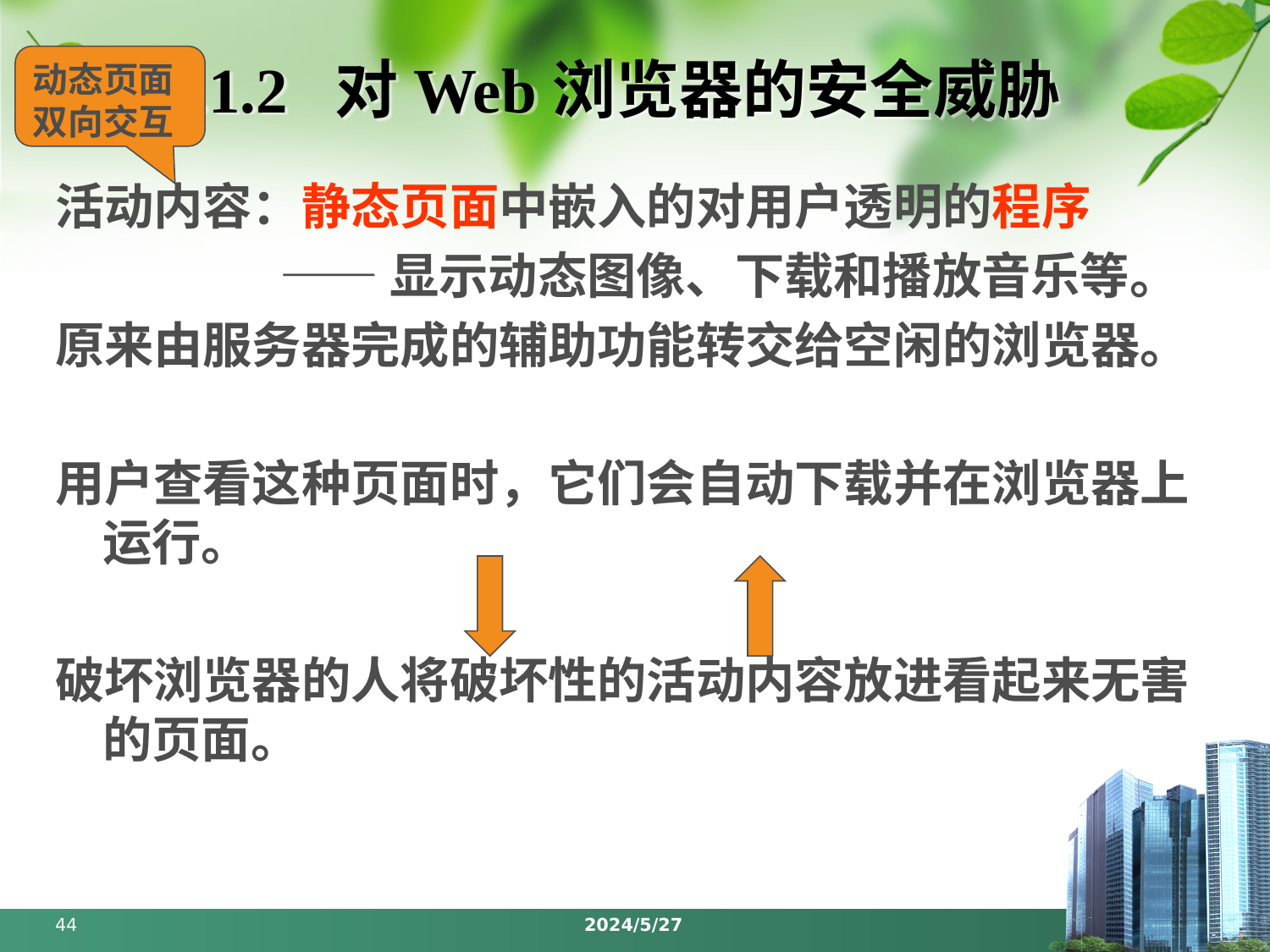

动态页面
双向交互
# 12.1.2  对Web浏览器的安全威胁
活动内容：静态页面中嵌入的对用户透明的程序
                    ——显示动态图像、下载和播放音乐等。
原来由服务器完成的辅助功能转交给空闲的浏览器。

用户查看这种页面时，它们会自动下载并在浏览器上运行。

破坏浏览器的人将破坏性的活动内容放进看起来无害的页面。

44
2024/5/27